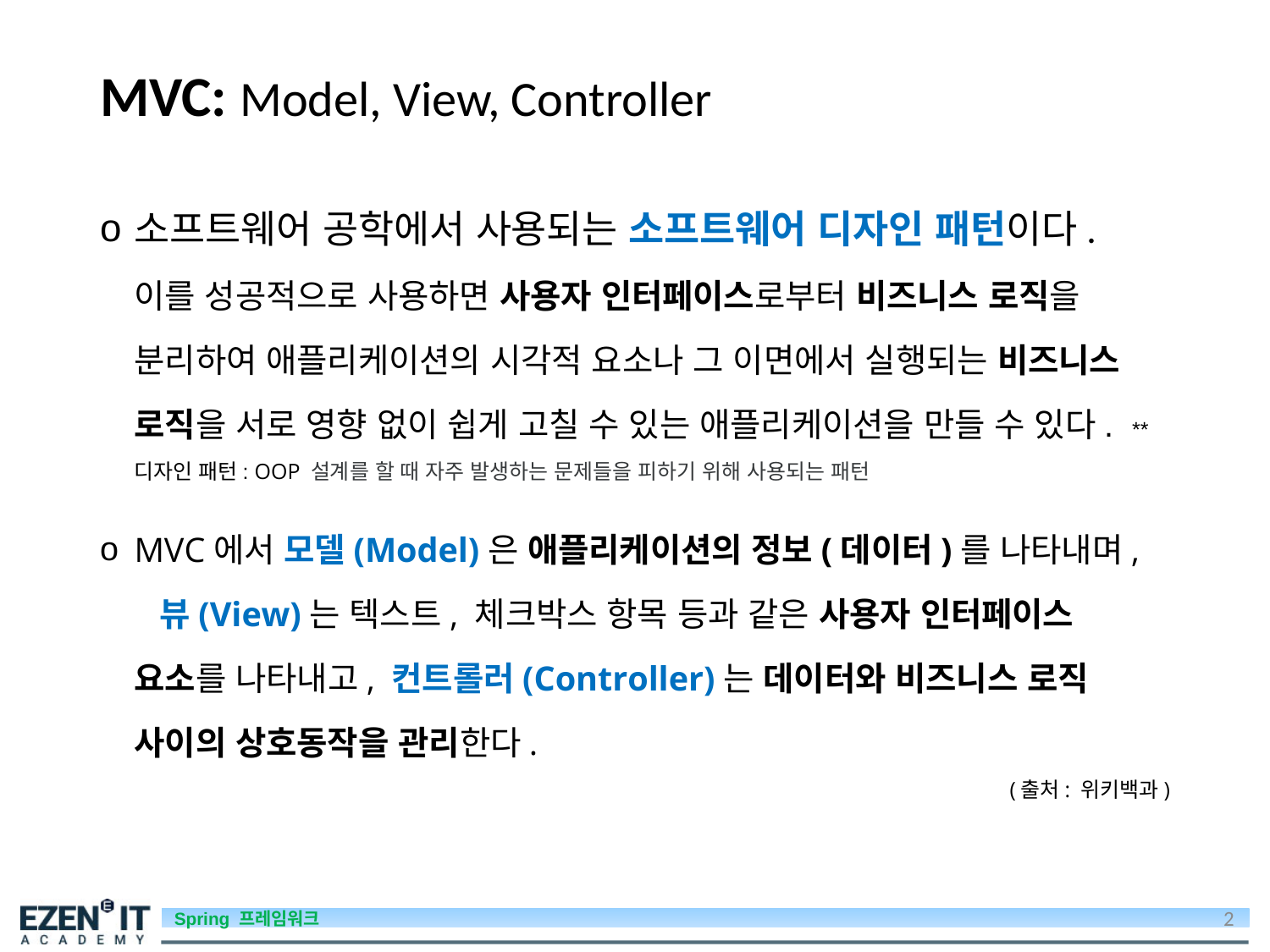

# MVC: Model, View, Controller
소프트웨어 공학에서 사용되는 소프트웨어 디자인 패턴이다.      이를 성공적으로 사용하면 사용자 인터페이스로부터 비즈니스 로직을   분리하여 애플리케이션의 시각적 요소나 그 이면에서 실행되는 비즈니스 로직을 서로 영향 없이 쉽게 고칠 수 있는 애플리케이션을 만들 수 있다.  ** 디자인 패턴: OOP 설계를 할 때 자주 발생하는 문제들을 피하기 위해 사용되는 패턴
MVC에서 모델(Model)은 애플리케이션의 정보(데이터)를 나타내며,      뷰(View)는 텍스트, 체크박스 항목 등과 같은 사용자 인터페이스 요소를 나타내고, 컨트롤러(Controller)는 데이터와 비즈니스 로직 사이의 상호동작을 관리한다.
(출처: 위키백과)
2